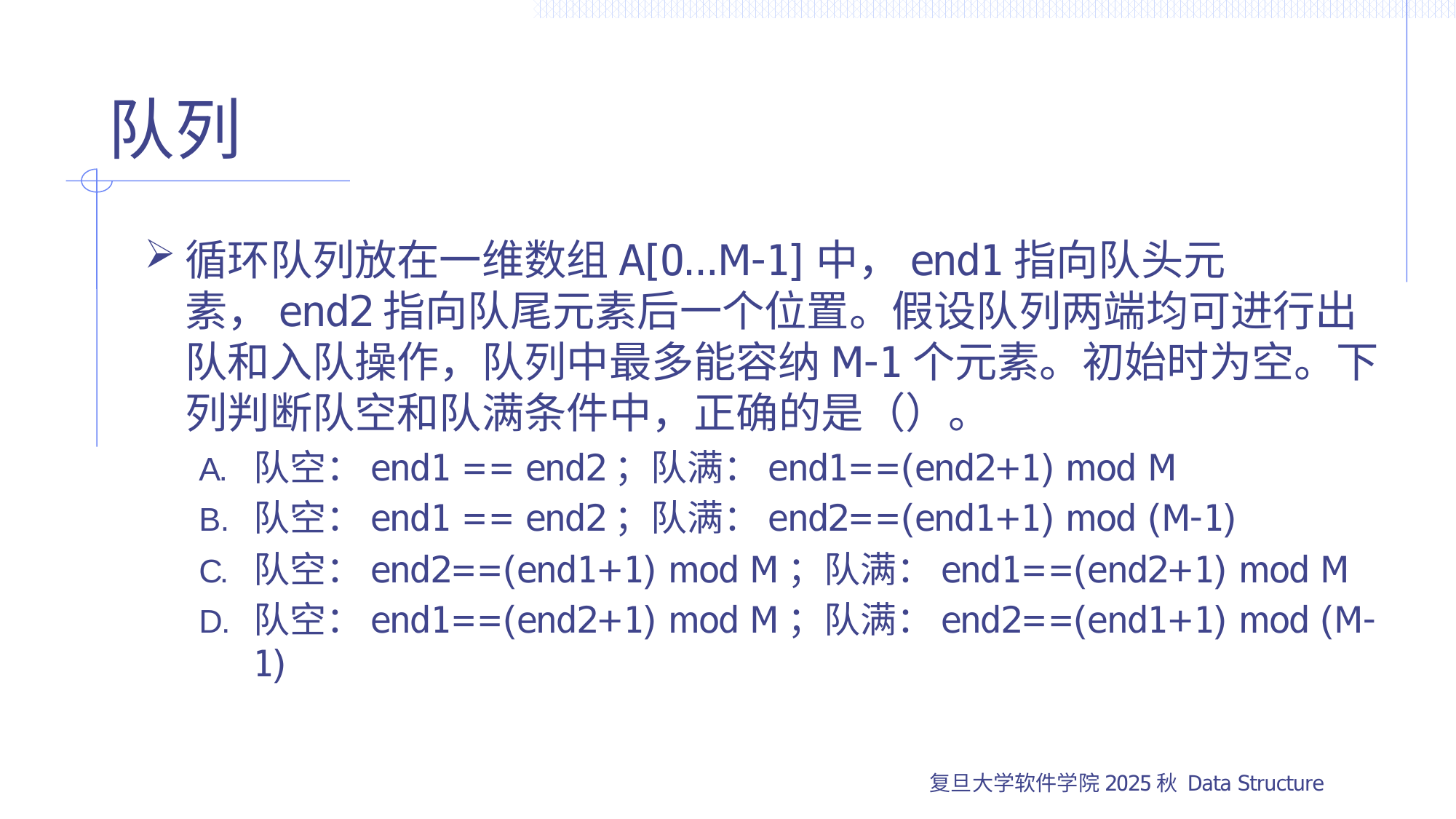

# 队列
循环队列放在一维数组A[0…M-1]中，end1指向队头元素，end2指向队尾元素后一个位置。假设队列两端均可进行出队和入队操作，队列中最多能容纳M-1个元素。初始时为空。下列判断队空和队满条件中，正确的是（）。
队空：end1 == end2；队满：end1==(end2+1) mod M
队空：end1 == end2；队满：end2==(end1+1) mod (M-1)
队空：end2==(end1+1) mod M；队满：end1==(end2+1) mod M
队空：end1==(end2+1) mod M；队满：end2==(end1+1) mod (M-1)